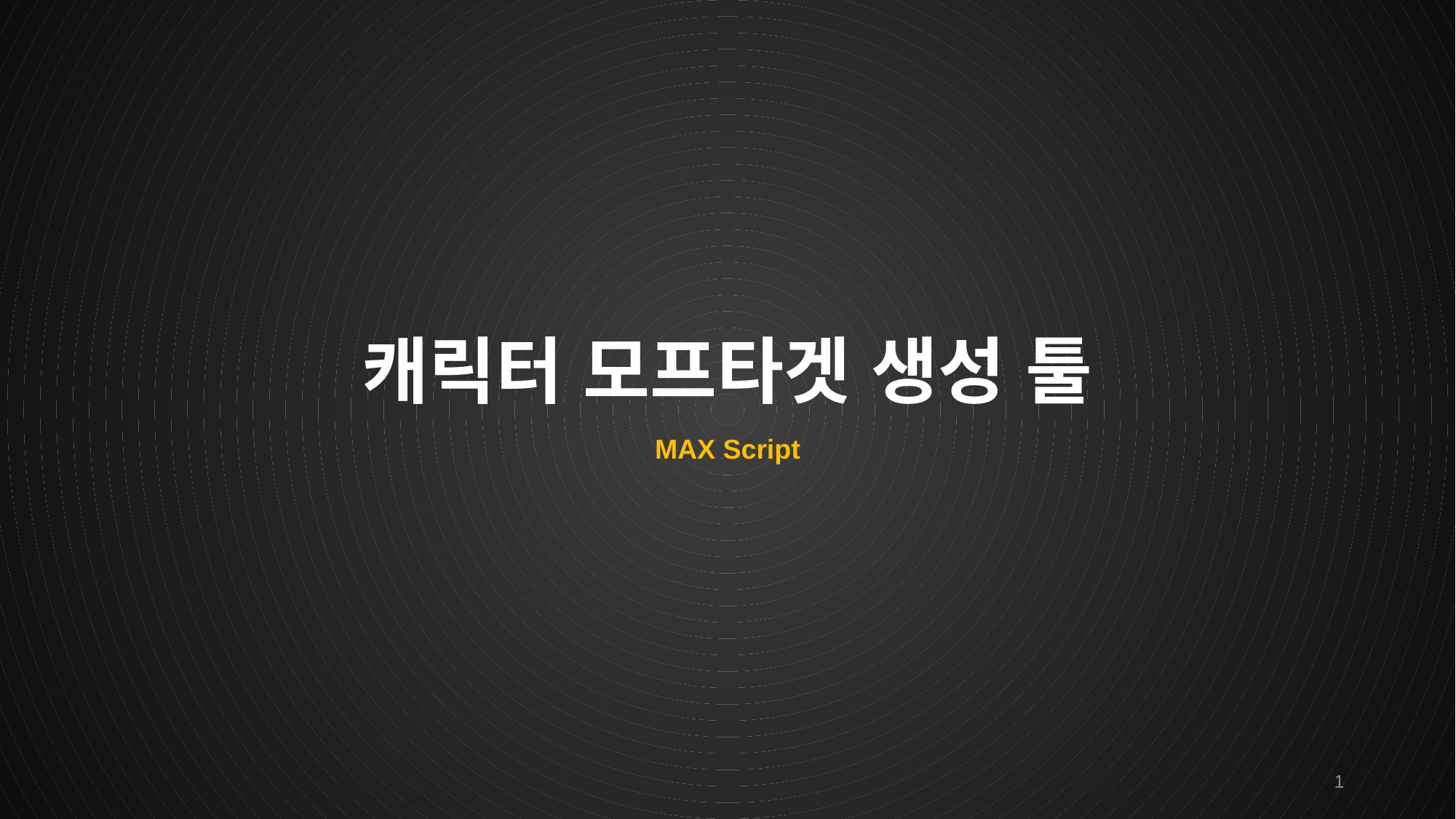

# 캐릭터 모프타겟 생성 툴
MAX Script
1